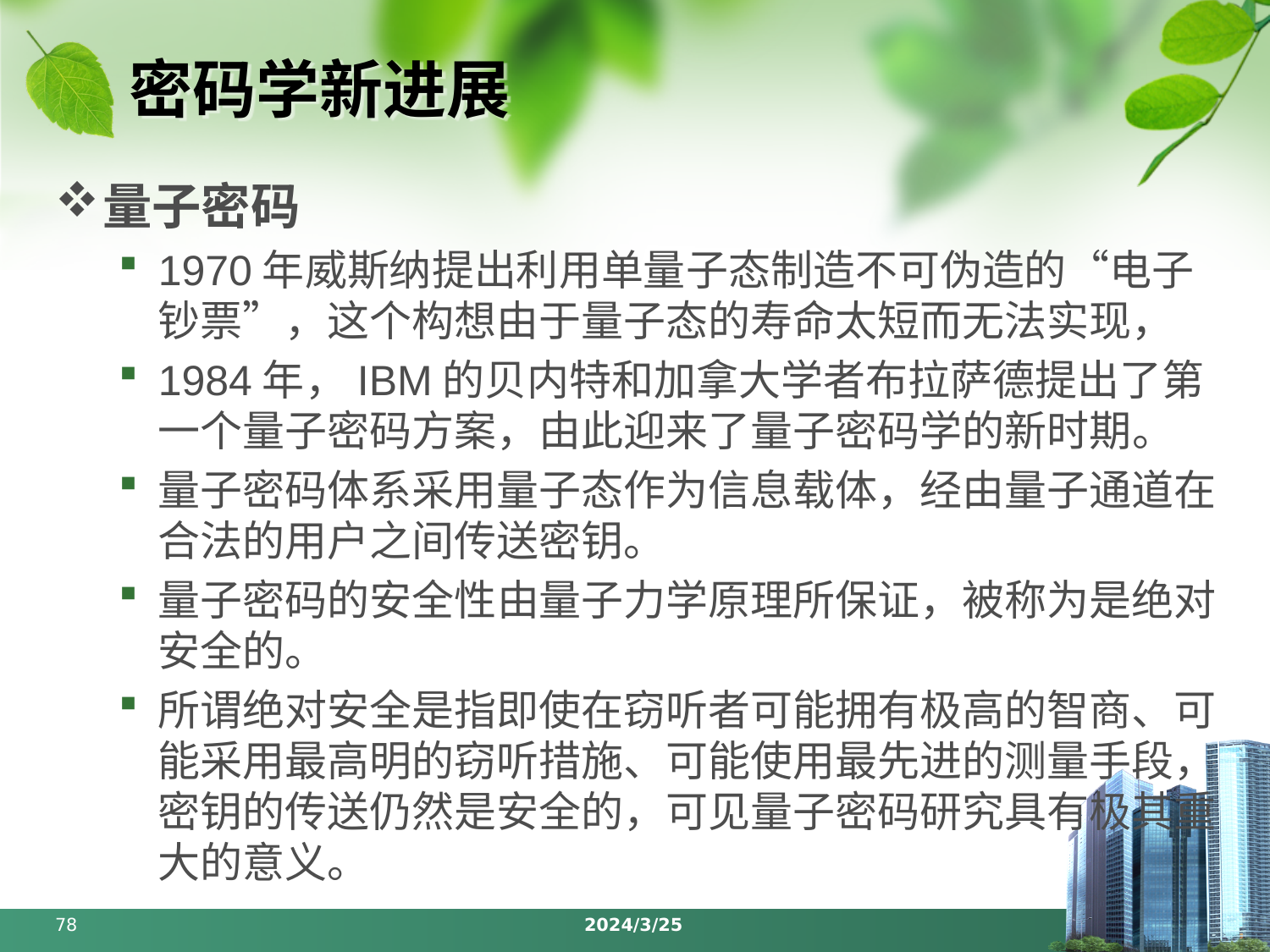

# 密码学新进展
量子密码
1970年威斯纳提出利用单量子态制造不可伪造的“电子钞票”，这个构想由于量子态的寿命太短而无法实现，
1984年，IBM的贝内特和加拿大学者布拉萨德提出了第一个量子密码方案，由此迎来了量子密码学的新时期。
量子密码体系采用量子态作为信息载体，经由量子通道在合法的用户之间传送密钥。
量子密码的安全性由量子力学原理所保证，被称为是绝对安全的。
所谓绝对安全是指即使在窃听者可能拥有极高的智商、可能采用最高明的窃听措施、可能使用最先进的测量手段，密钥的传送仍然是安全的，可见量子密码研究具有极其重大的意义。

78
2024/3/25